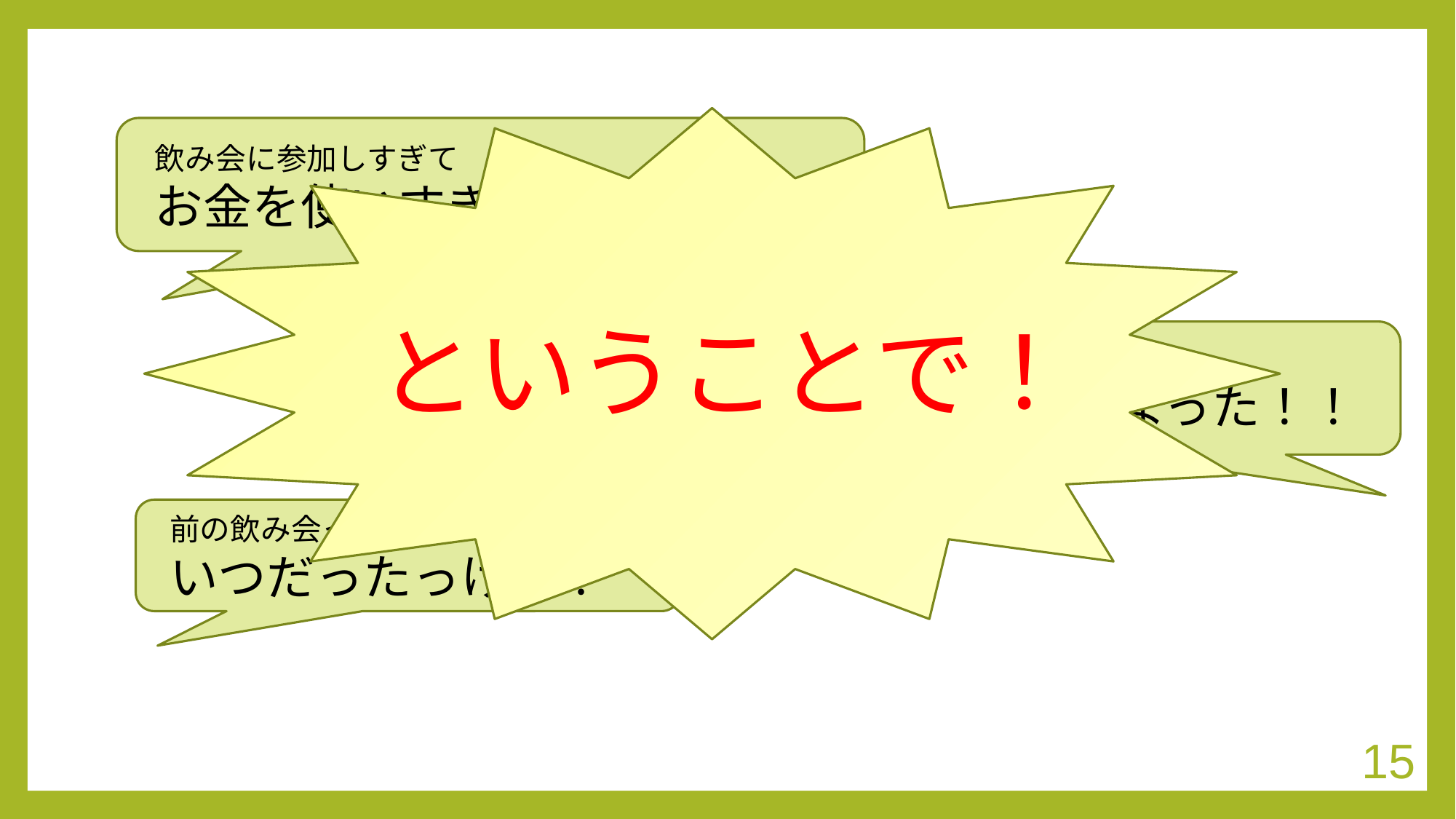

飲み会に参加しすぎて
お金を使いすぎてしまった！！
ということで！

お酒の飲みすぎで
お腹が出てきてしまった！！

前の飲み会って
いつだったっけ？？
15